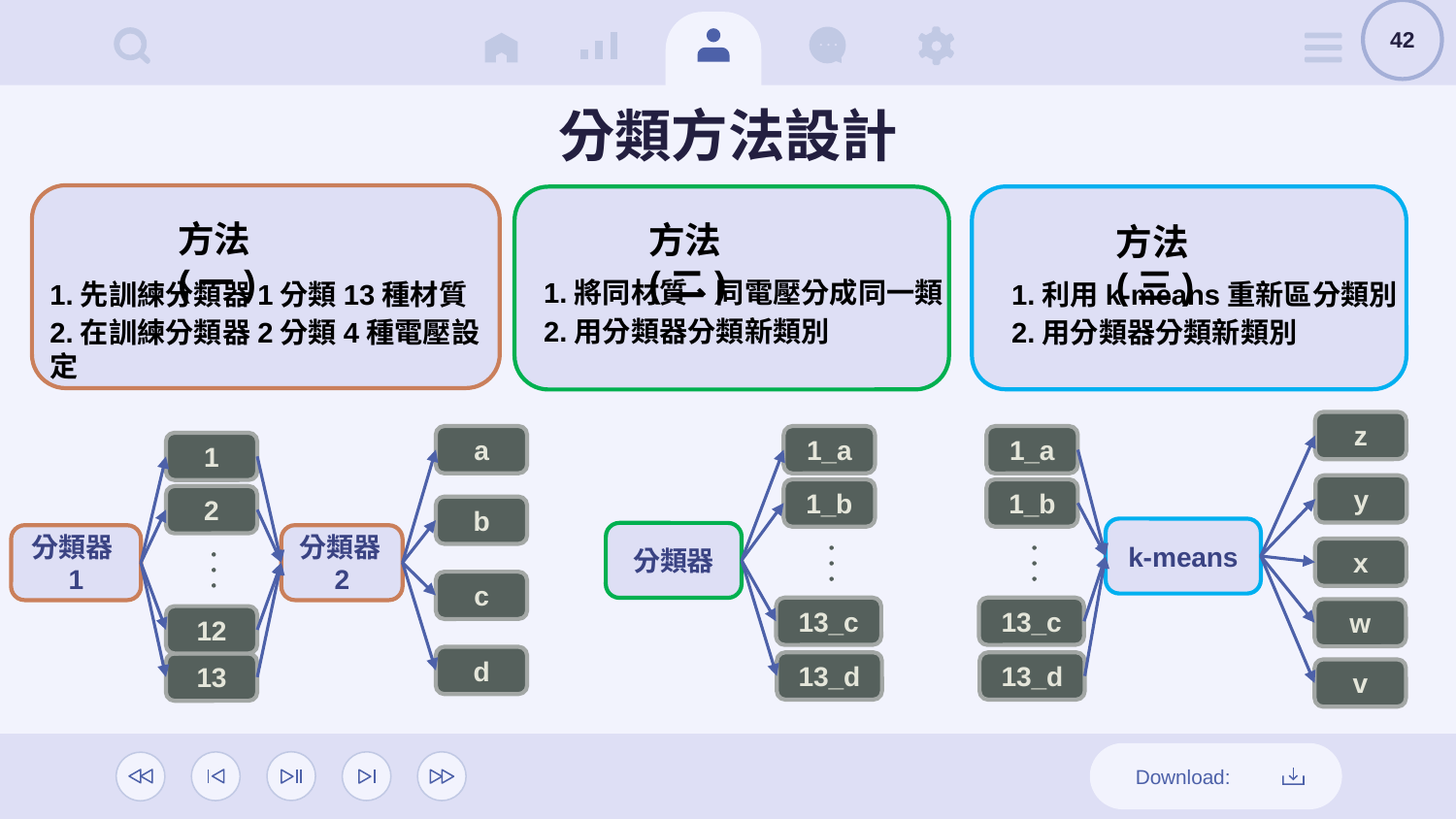

42
# 分類方法設計

方法(一)
方法(二)
方法(三)
1.將同材質、同電壓分成同一類
2.用分類器分類新類別
1.先訓練分類器1分類13種材質
2.在訓練分類器2分類4種電壓設定
1.利用k-means重新區分類別
2.用分類器分類新類別
z
a
1_a
1_a
1
y
1_b
1_b
2
b
k-means
分類器
分類器2
分類器1
x

c

13_c
13_c
w
12
d
13_d
13_d
13
v